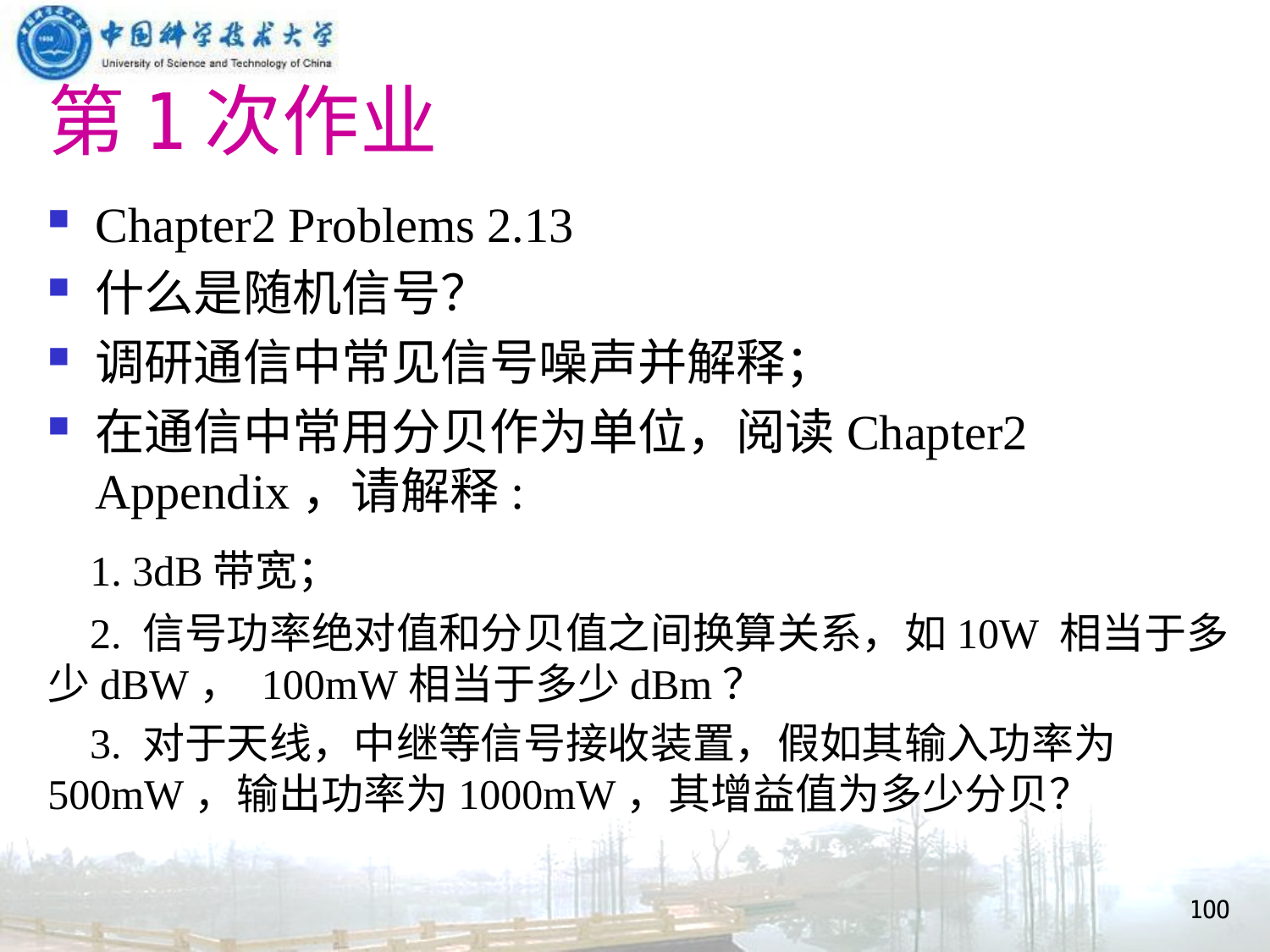

# 第1次作业
Chapter2 Problems 2.13
什么是随机信号？
调研通信中常见信号噪声并解释；
在通信中常用分贝作为单位，阅读Chapter2 Appendix，请解释:
   1. 3dB带宽；
    2. 信号功率绝对值和分贝值之间换算关系，如10W 相当于多少dBW， 100mW相当于多少dBm？
    3. 对于天线，中继等信号接收装置，假如其输入功率为500mW，输出功率为1000mW，其增益值为多少分贝？
100